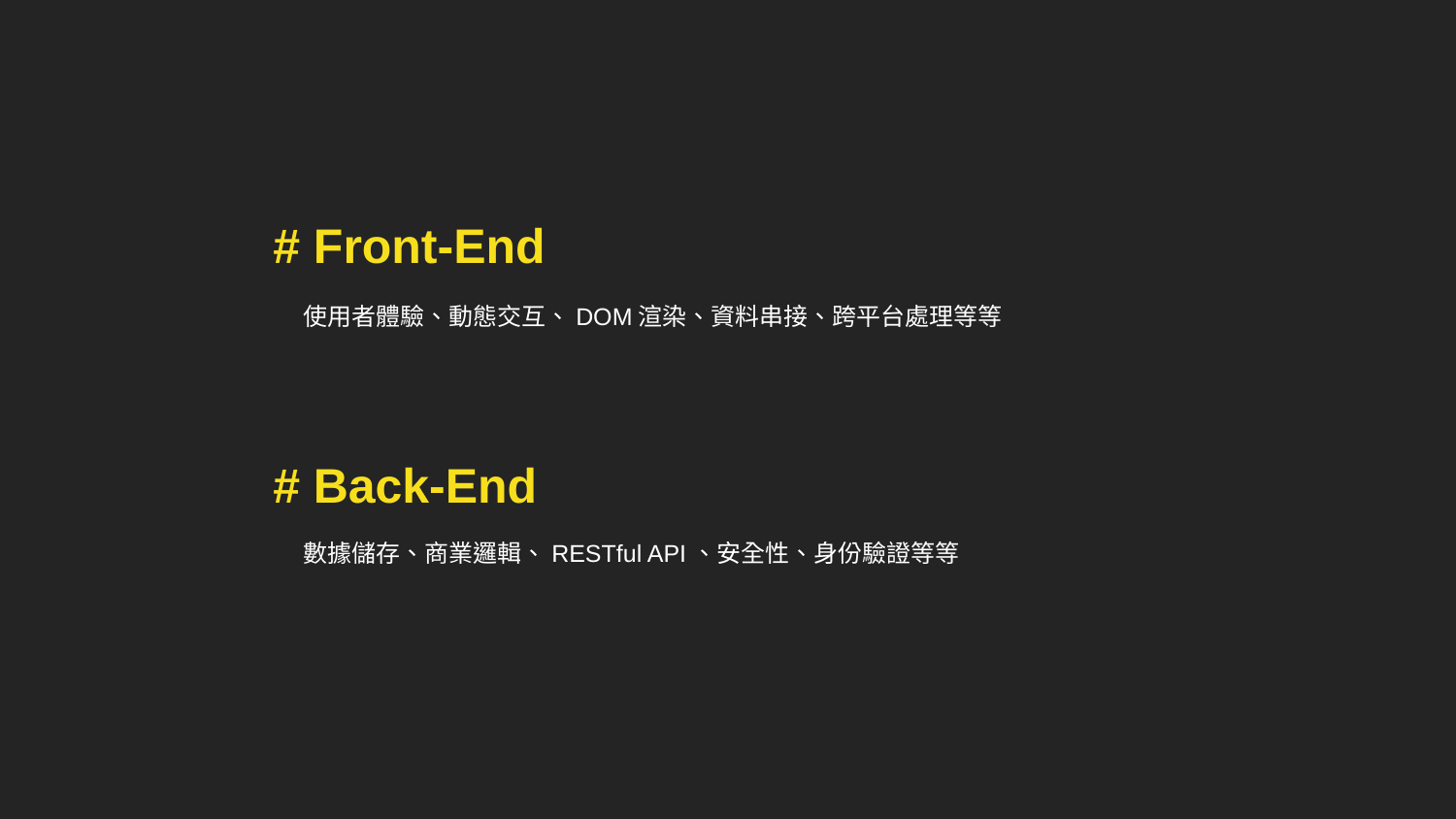

# Front-End
使用者體驗、動態交互、DOM渲染、資料串接、跨平台處理等等
# Back-End
數據儲存、商業邏輯、RESTful API、安全性、身份驗證等等